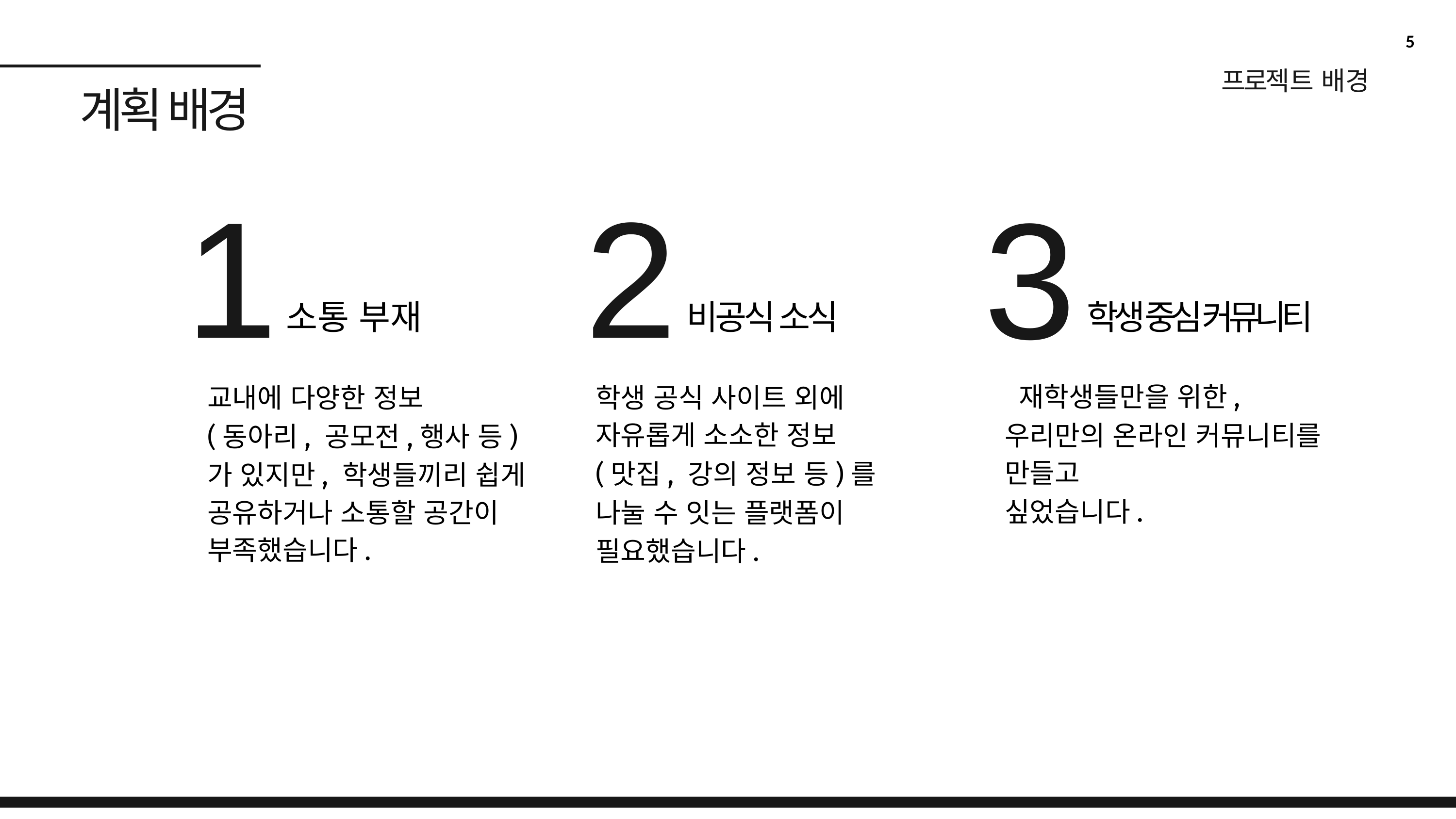

5
프로젝트 배경

# 계획 배경
1
2
3
소통 부재
비공식 소식
학생 중심 커뮤니티
 재학생들만을 위한,
우리만의 온라인 커뮤니티를 만들고
싶었습니다.
교내에 다양한 정보
(동아리, 공모전,행사 등)
가 있지만, 학생들끼리 쉽게 공유하거나 소통할 공간이 부족했습니다.
학생 공식 사이트 외에 자유롭게 소소한 정보
(맛집, 강의 정보 등)를
나눌 수 잇는 플랫폼이
필요했습니다.